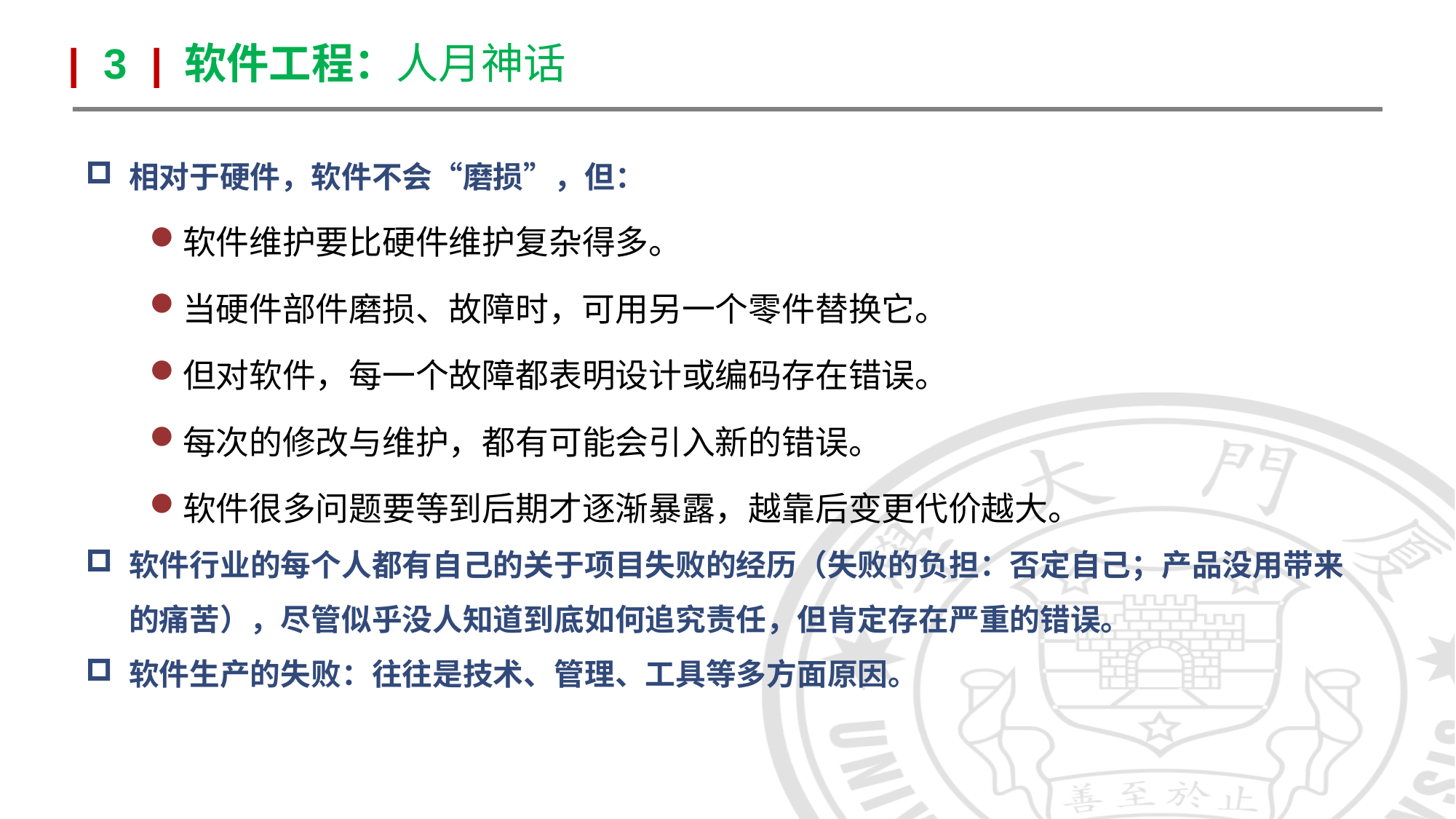

|  3  | 软件工程：人月神话

相对于硬件，软件不会“磨损”，但：
软件维护要比硬件维护复杂得多。
当硬件部件磨损、故障时，可用另一个零件替换它。
但对软件，每一个故障都表明设计或编码存在错误。
每次的修改与维护，都有可能会引入新的错误。
软件很多问题要等到后期才逐渐暴露，越靠后变更代价越大。
软件行业的每个人都有自己的关于项目失败的经历（失败的负担：否定自己；产品没用带来的痛苦），尽管似乎没人知道到底如何追究责任，但肯定存在严重的错误。
软件生产的失败：往往是技术、管理、工具等多方面原因。